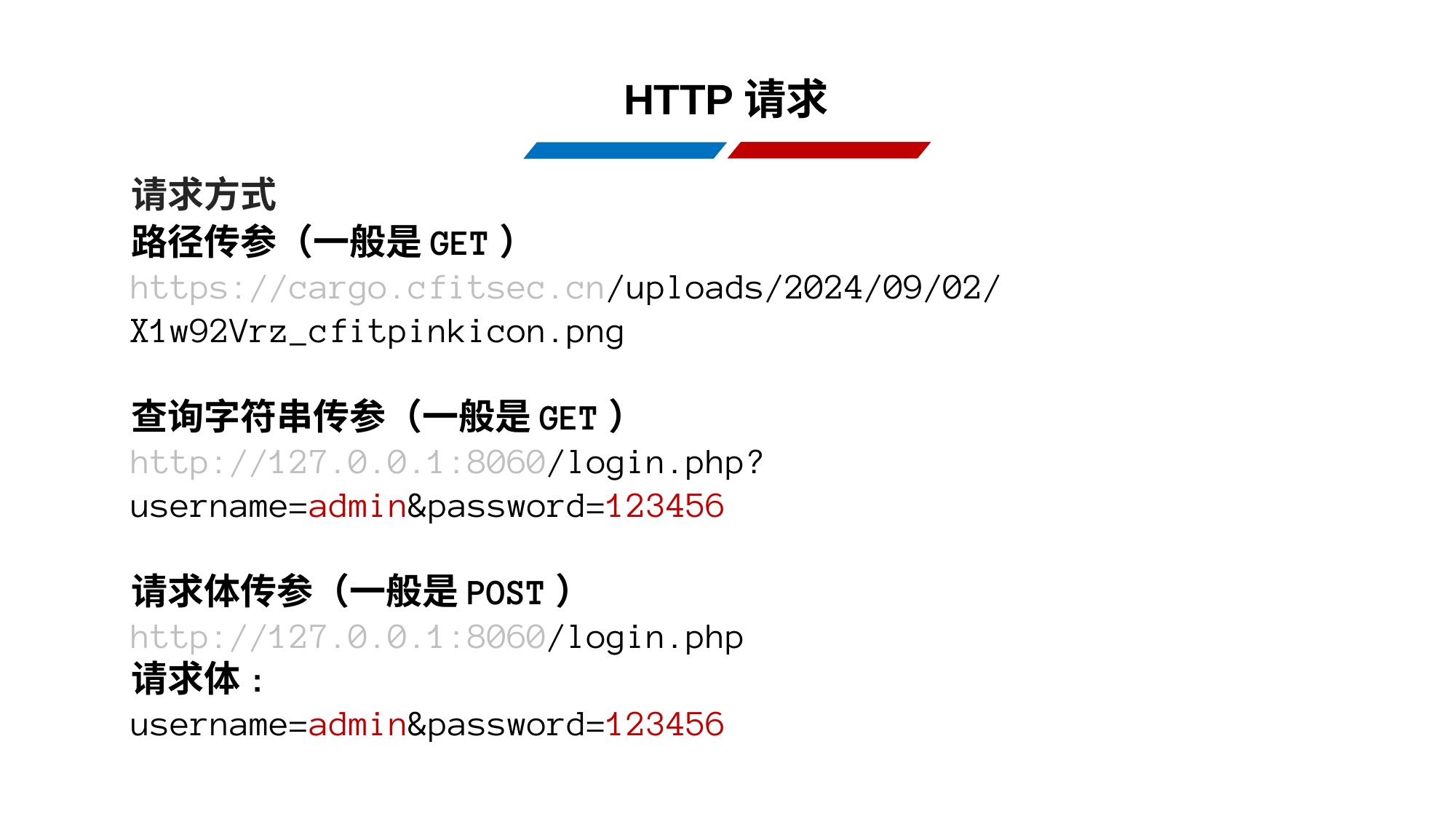

HTTP请求

请求方式
路径传参（一般是GET）
https://cargo.cfitsec.cn/uploads/2024/09/02/X1w92Vrz_cfitpinkicon.png

查询字符串传参（一般是GET）
http://127.0.0.1:8060/login.php?username=admin&password=123456

请求体传参（一般是POST）
http://127.0.0.1:8060/login.php
请求体:
username=admin&password=123456